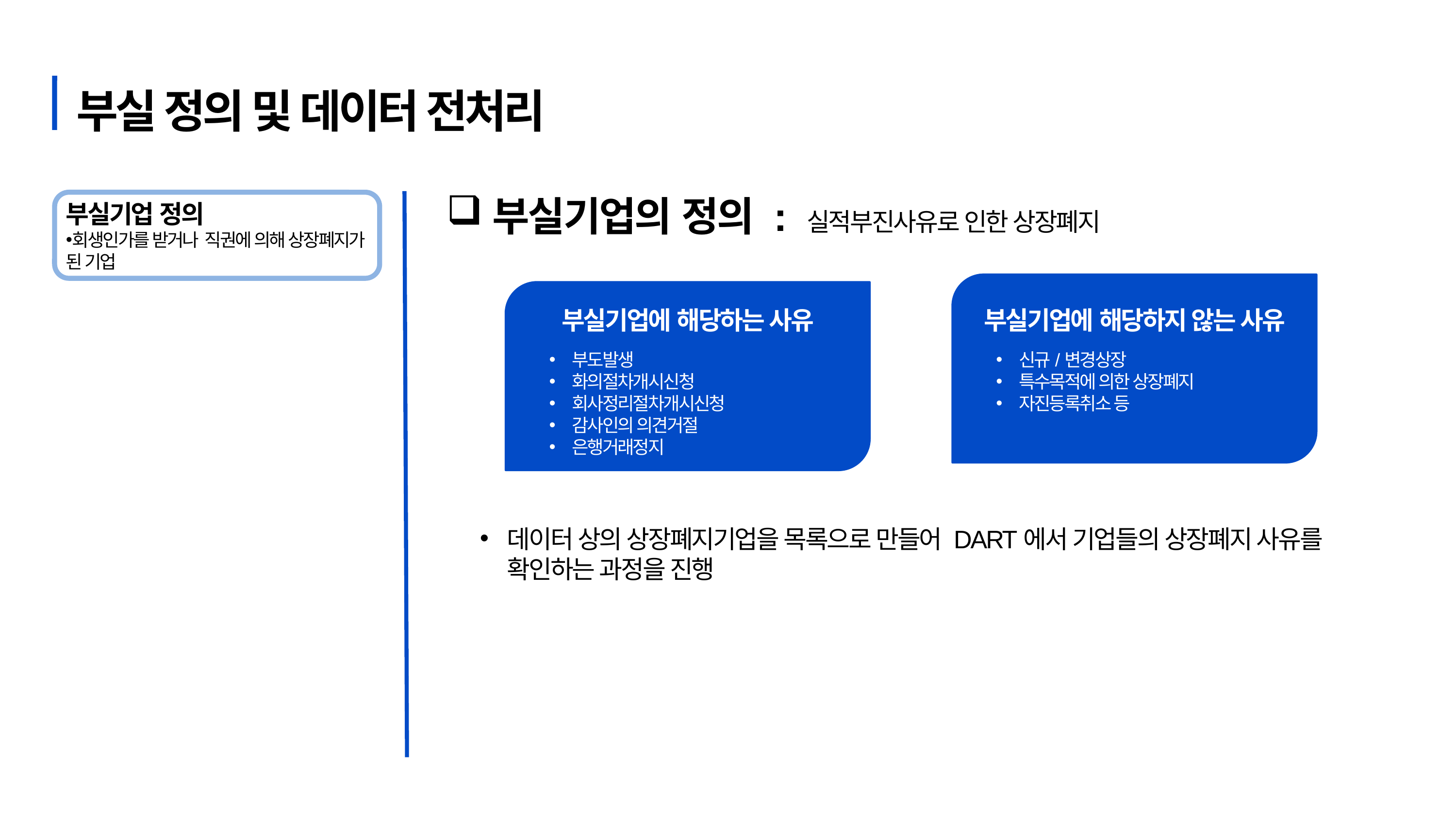

부실 정의 및 데이터 전처리

부실기업의 정의 : 실적부진사유로 인한 상장폐지

부실기업 정의
회생인가를 받거나  직권에 의해 상장폐지가 된 기업

부실기업에 해당하는 사유
부실기업에 해당하지 않는 사유
부도발생
화의절차개시신청
회사정리절차개시신청
감사인의 의견거절
은행거래정지
신규/변경상장
특수목적에 의한 상장폐지
자진등록취소 등
데이터 상의 상장폐지기업을 목록으로 만들어 DART에서 기업들의 상장폐지 사유를 확인하는 과정을 진행